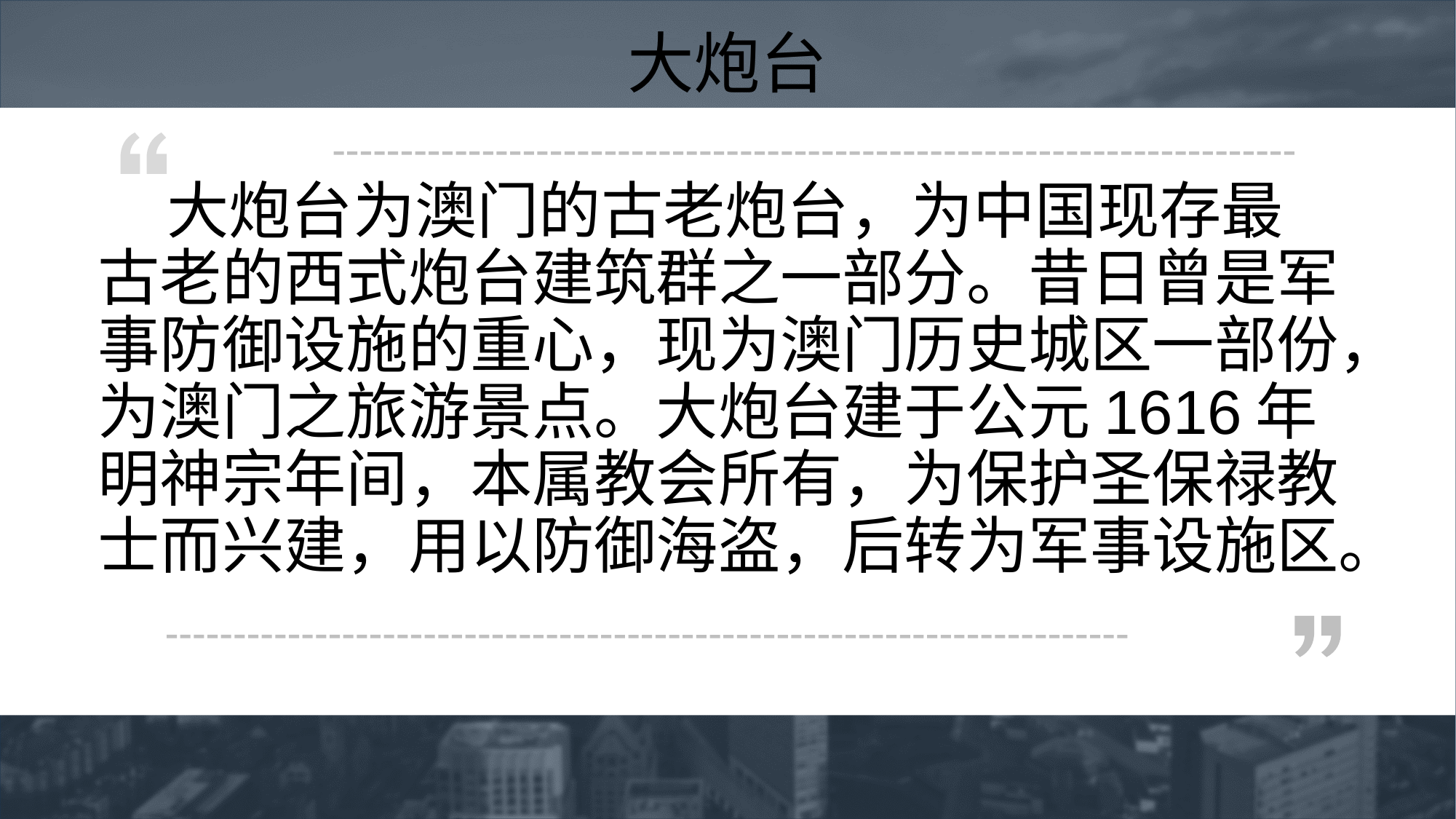

# 大炮台

    大炮台为澳门的古老炮台，为中国现存最古老的西式炮台建筑群之一部分。昔日曾是军事防御设施的重心，现为澳门历史城区一部份，为澳门之旅游景点。大炮台建于公元1616年明神宗年间，本属教会所有，为保护圣保禄教士而兴建，用以防御海盗，后转为军事设施区。